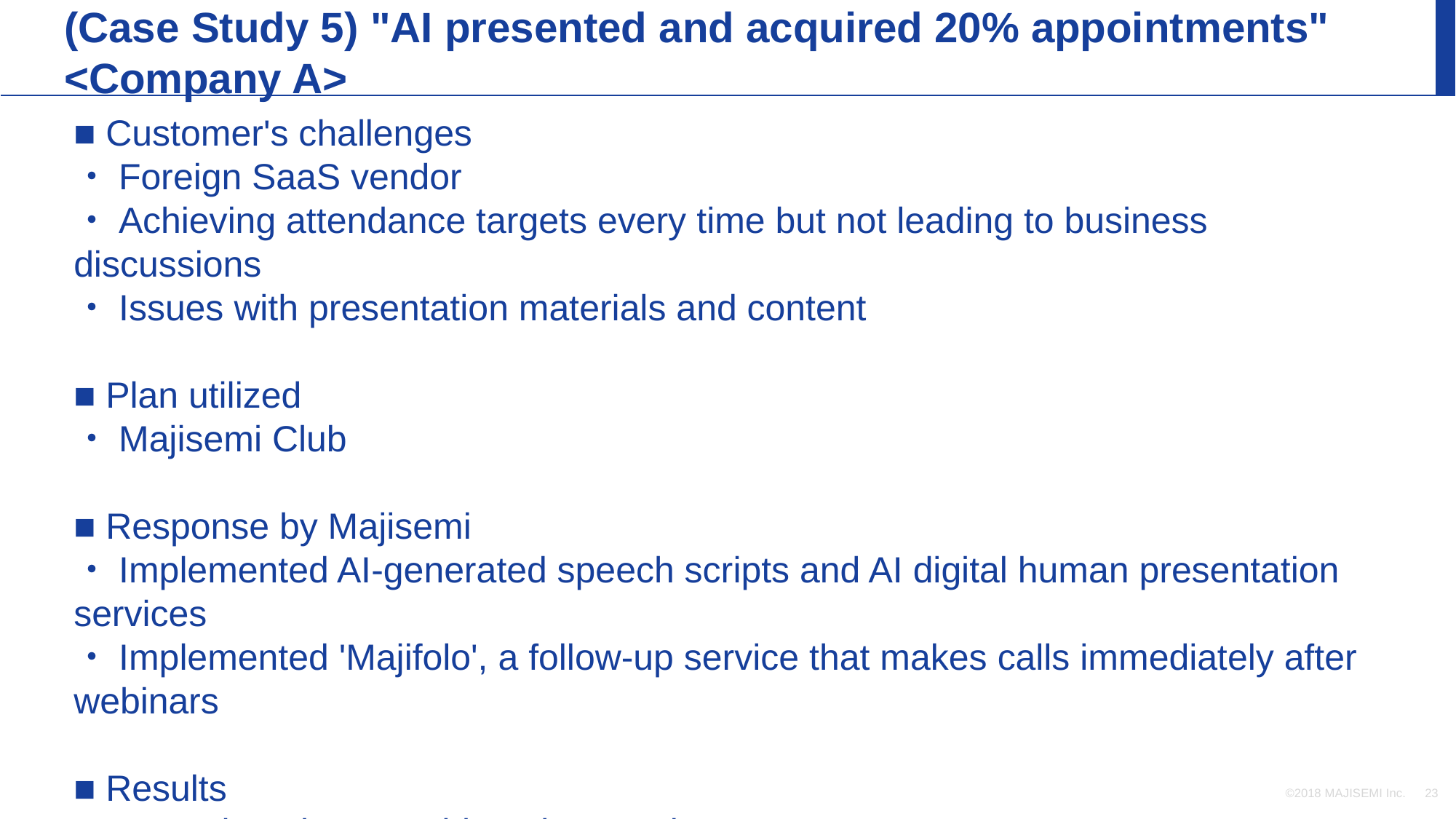

(Case Study 5) "AI presented and acquired 20% appointments" <Company A>
■ Customer's challenges
・Foreign SaaS vendor
・Achieving attendance targets every time but not leading to business discussions
・Issues with presentation materials and content

■ Plan utilized
・Majisemi Club

■ Response by Majisemi
・Implemented AI-generated speech scripts and AI digital human presentation services
・Implemented 'Majifolo', a follow-up service that makes calls immediately after webinars

■ Results
・20 registrations→achieved 4 appointments
©2018 MAJISEMI Inc.
23